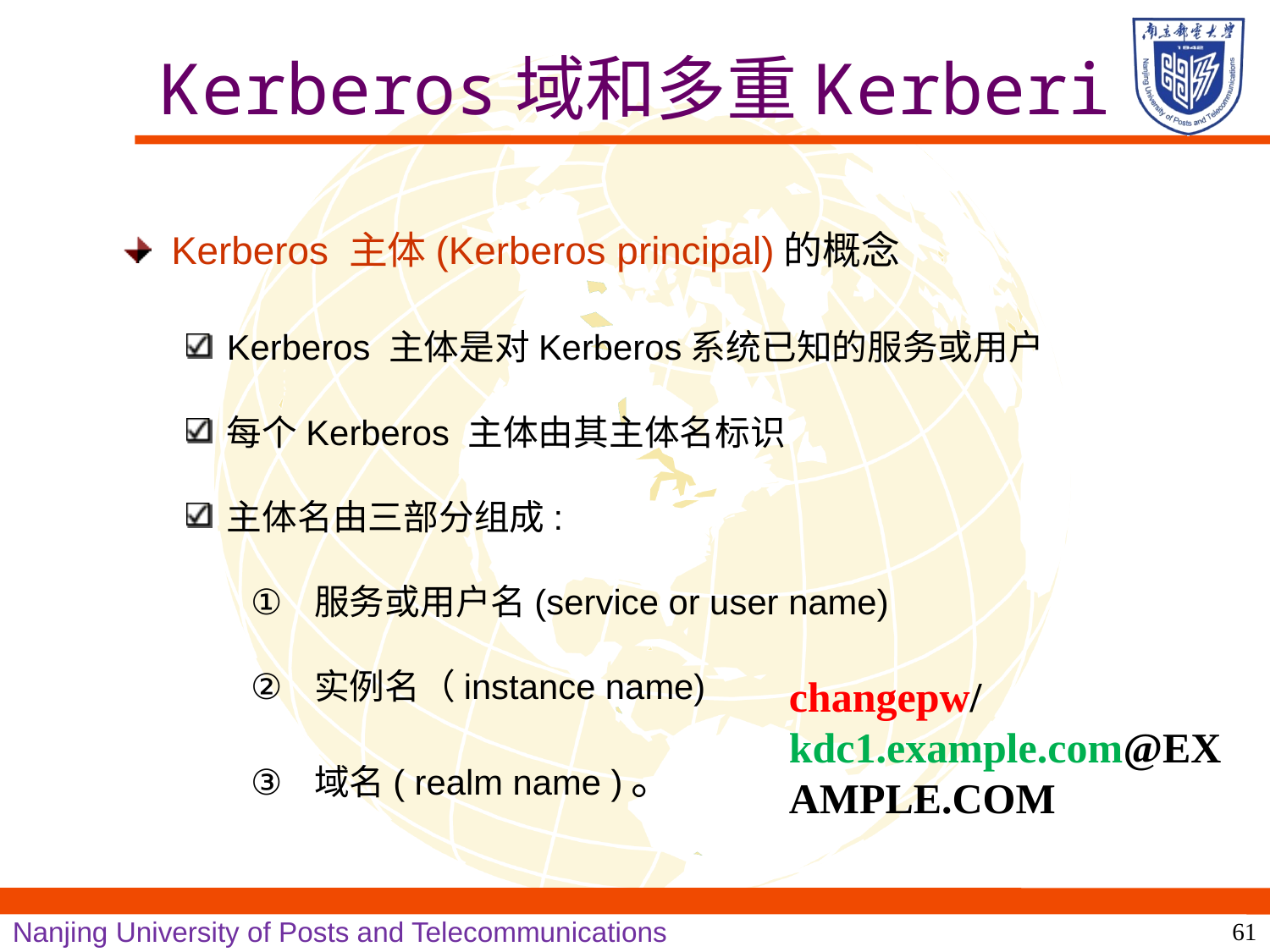

# Kerberos域和多重Kerberi
Kerberos 主体(Kerberos principal)的概念
Kerberos 主体是对Kerberos系统已知的服务或用户
每个Kerberos 主体由其主体名标识
主体名由三部分组成:
服务或用户名(service or user name)
实例名（instance name)
域名( realm name )。
changepw/kdc1.example.com@EXAMPLE.COM
61